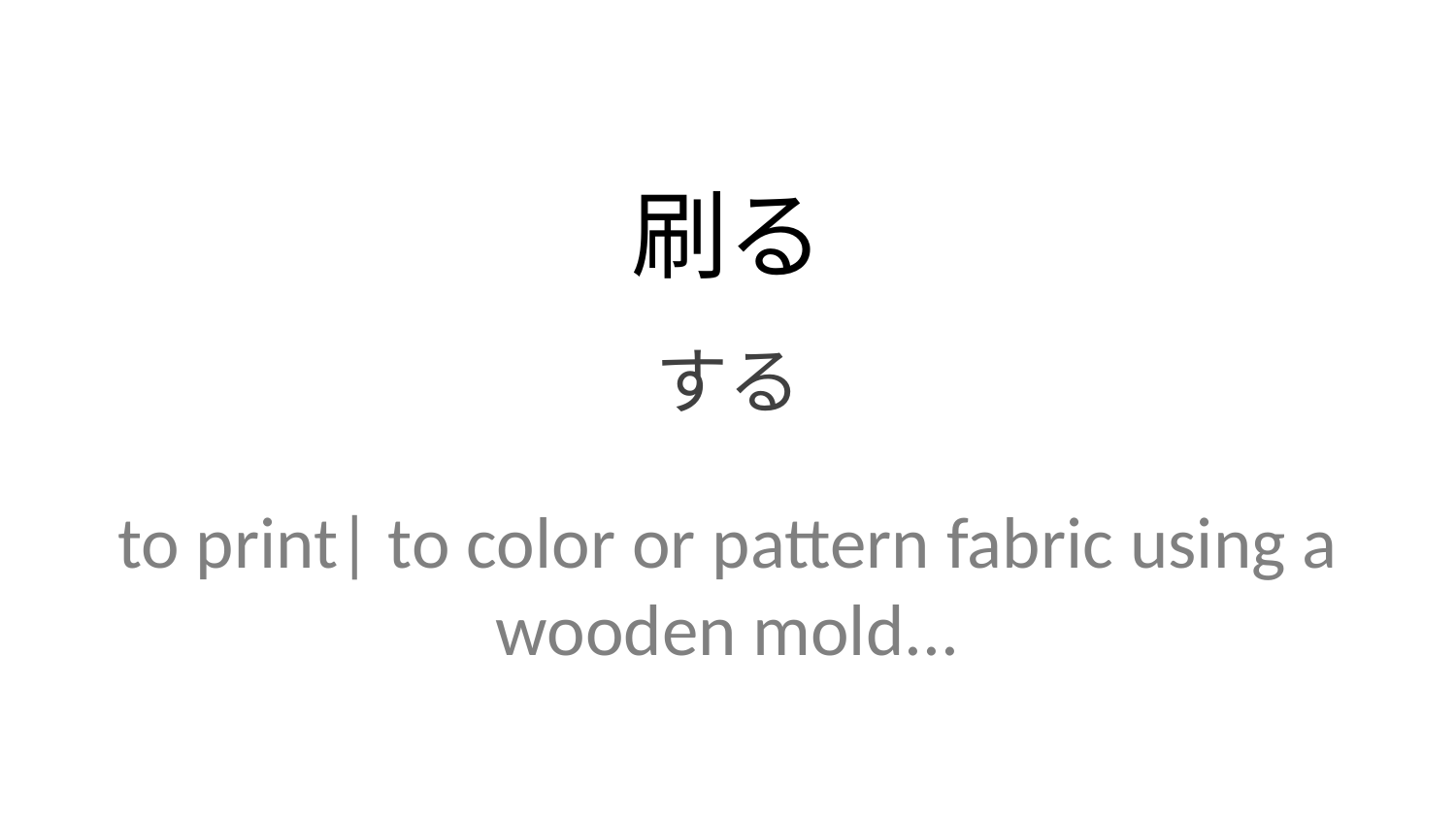

刷る

する
to print| to color or pattern fabric using a wooden mold...